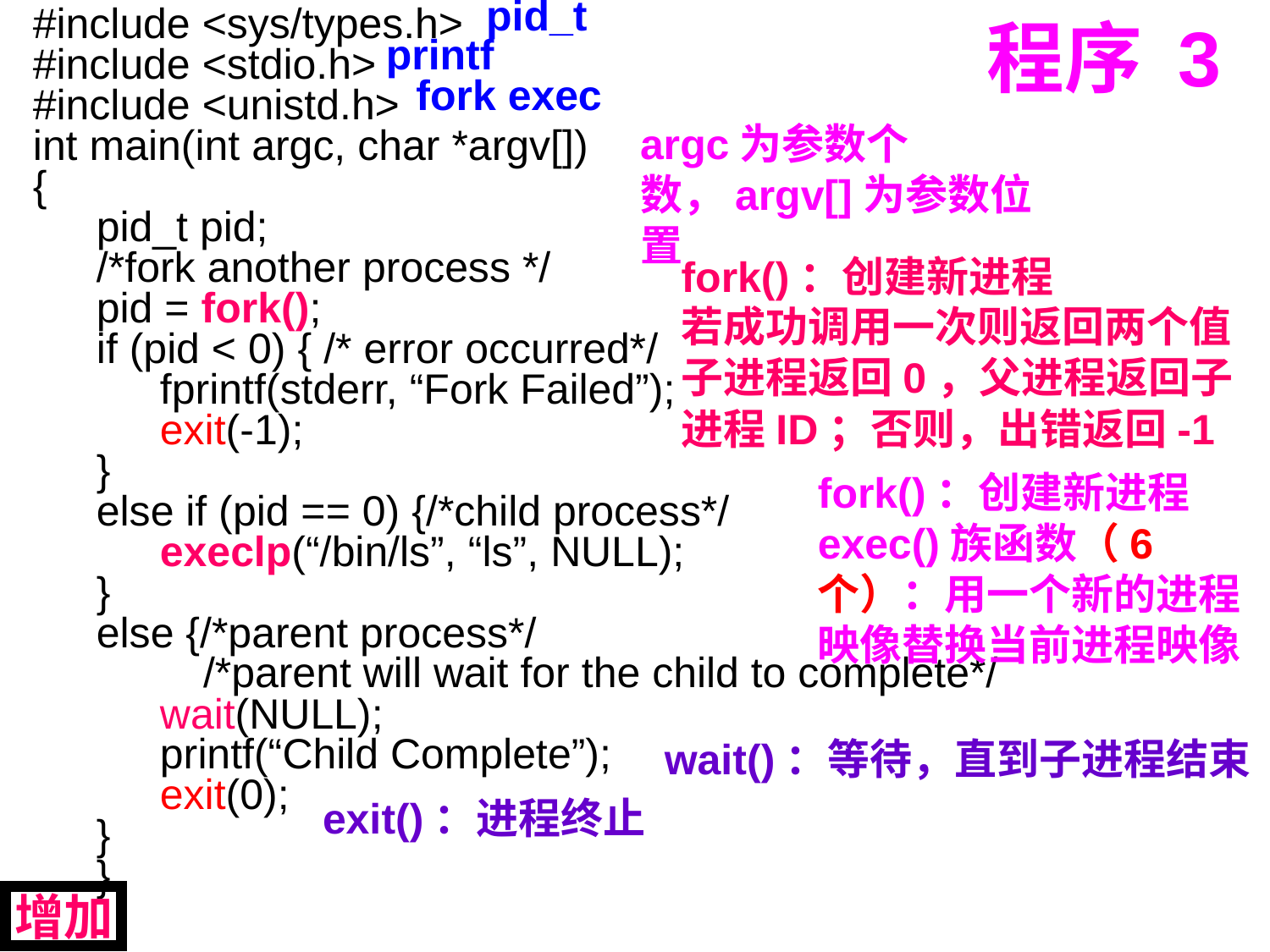

#include <sys/types.h>
#include <stdio.h>
#include <unistd.h>
int main(int argc, char *argv[])
{
pid_t pid;
/*fork another process */
pid = fork();
if (pid < 0) { /* error occurred*/
fprintf(stderr, “Fork Failed”);
exit(-1);
}
else if (pid == 0) {/*child process*/
execlp(“/bin/ls”, “ls”, NULL);
}
else {/*parent process*/
         /*parent will wait for the child to complete*/
wait(NULL);
printf(“Child Complete”);
exit(0);
}
}
# 程序 3
pid_t
printf
fork exec
argc为参数个数，argv[]为参数位置
fork()：创建新进程
若成功调用一次则返回两个值
子进程返回0，父进程返回子进程ID；否则，出错返回-1
fork()：创建新进程
exec()族函数（6个）：用一个新的进程映像替换当前进程映像
wait()：等待，直到子进程结束
exit()：进程终止
增加